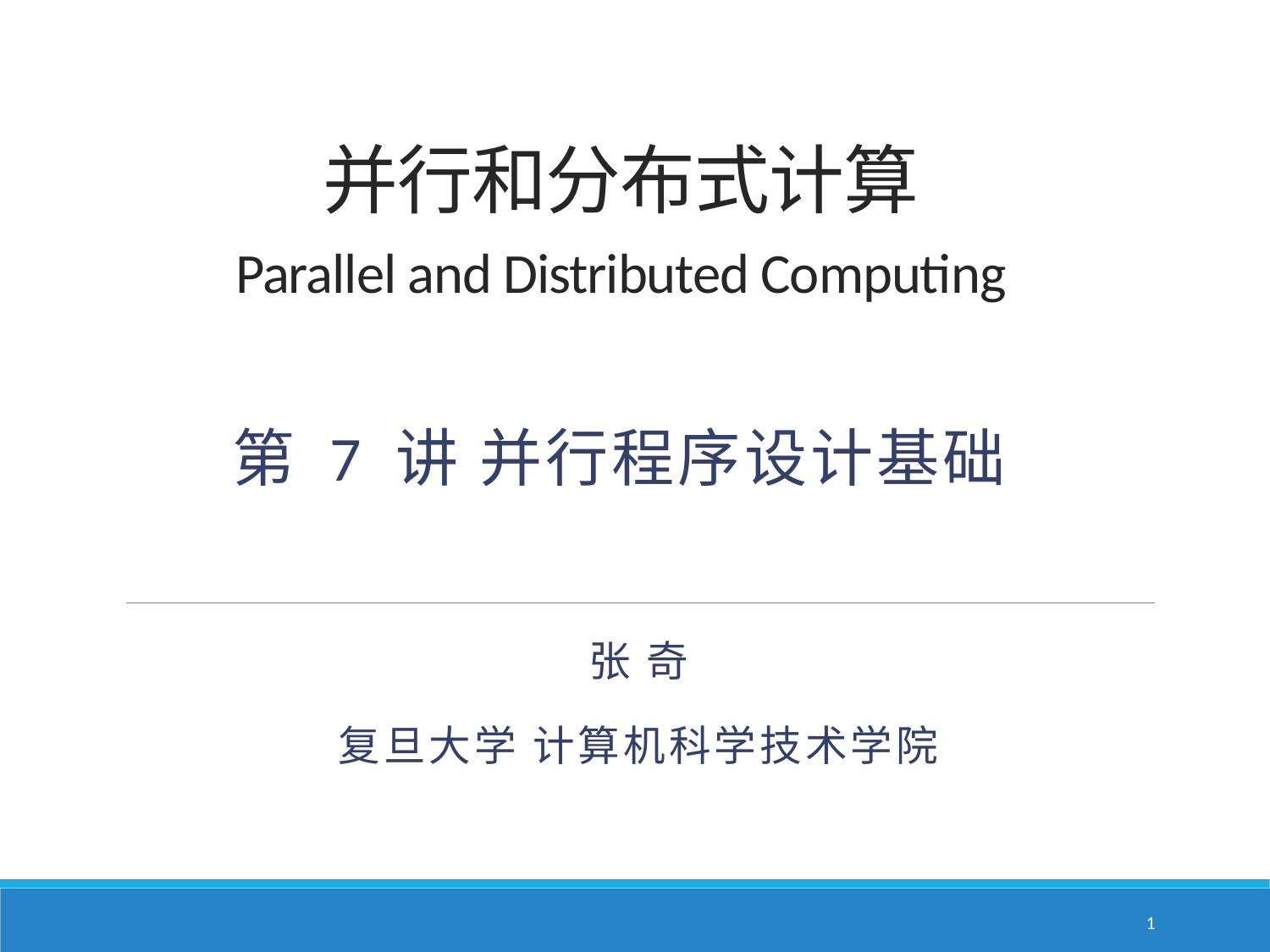

# 并行和分布式计算 Parallel and Distributed Computing 第 7 讲 并行程序设计基础
张 奇
复旦大学 计算机科学技术学院

1